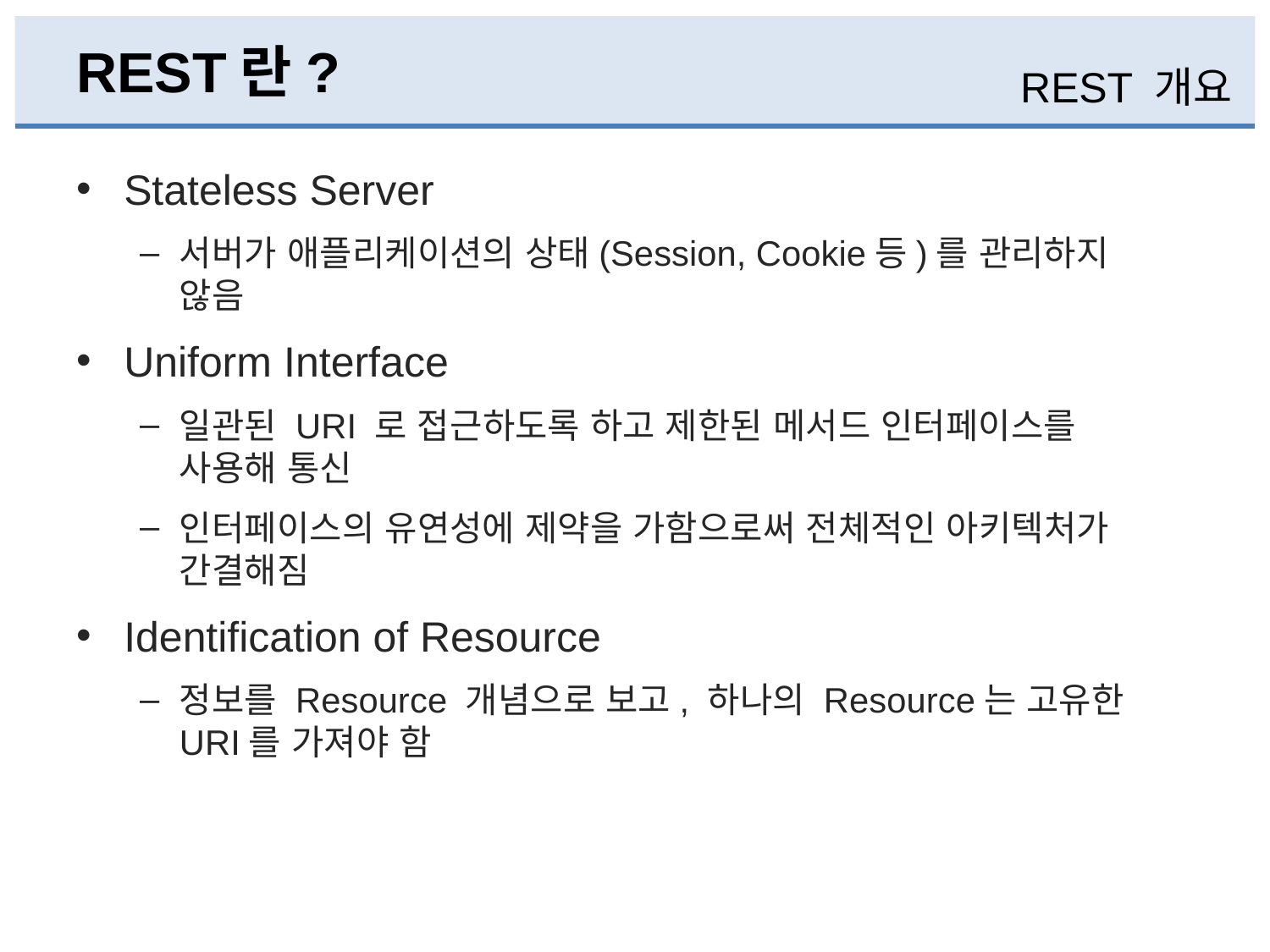

# REST란?
REST 개요
Stateless Server
서버가 애플리케이션의 상태(Session, Cookie등)를 관리하지
않음
Uniform Interface
일관된 URI 로 접근하도록 하고 제한된 메서드 인터페이스를
사용해 통신
인터페이스의 유연성에 제약을 가함으로써 전체적인 아키텍처가 간결해짐
Identification of Resource
정보를 Resource 개념으로 보고, 하나의 Resource는 고유한 URI를 가져야 함